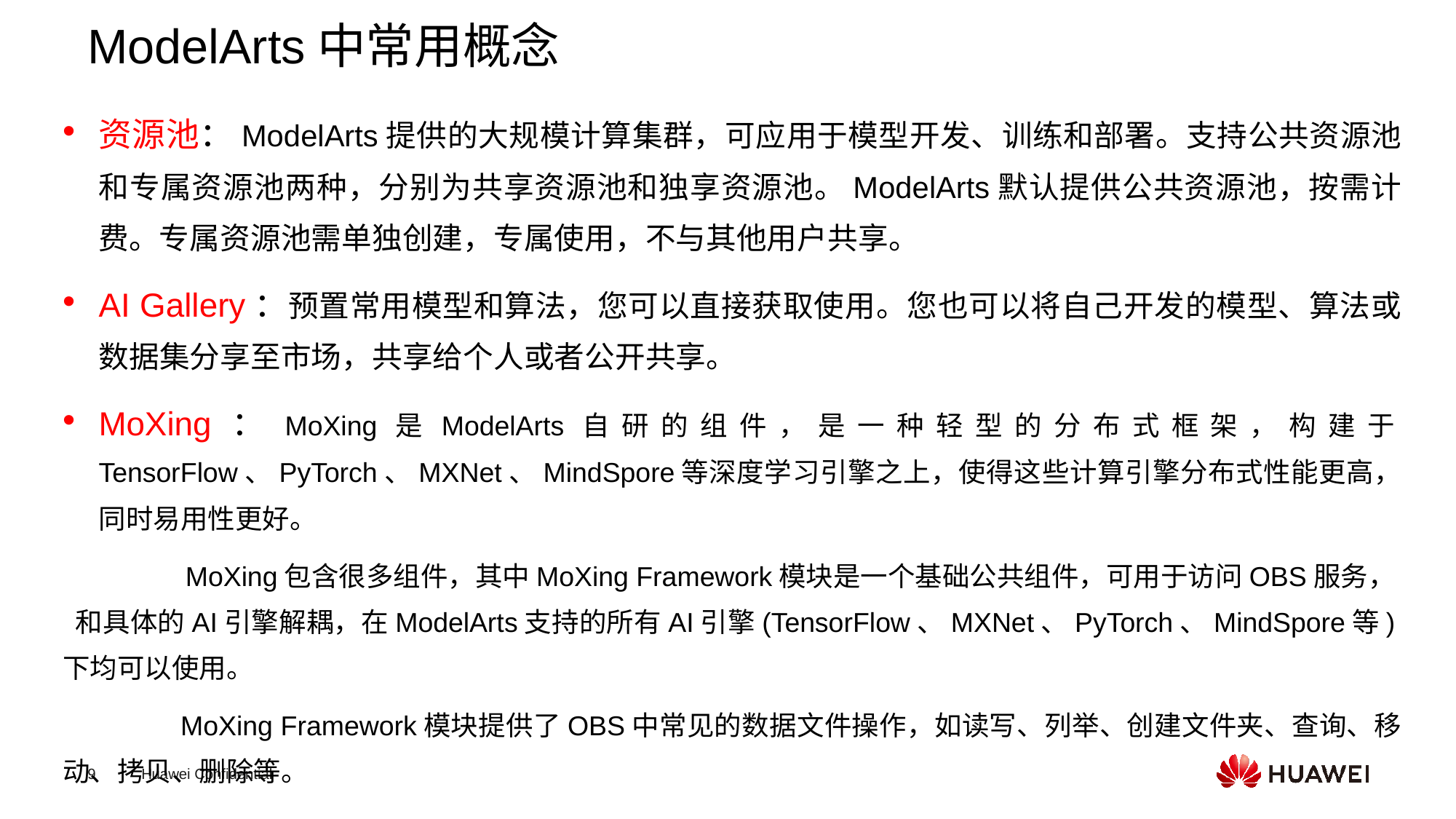

# ModelArts中常用概念
资源池：ModelArts提供的大规模计算集群，可应用于模型开发、训练和部署。支持公共资源池和专属资源池两种，分别为共享资源池和独享资源池。ModelArts默认提供公共资源池，按需计费。专属资源池需单独创建，专属使用，不与其他用户共享。
AI Gallery：预置常用模型和算法，您可以直接获取使用。您也可以将自己开发的模型、算法或数据集分享至市场，共享给个人或者公开共享。
MoXing：MoXing是ModelArts自研的组件，是一种轻型的分布式框架，构建于TensorFlow、PyTorch、MXNet、MindSpore等深度学习引擎之上，使得这些计算引擎分布式性能更高，同时易用性更好。
                MoXing包含很多组件，其中MoXing Framework模块是一个基础公共组件，可用于访问OBS服务，    和具体的AI引擎解耦，在ModelArts支持的所有AI引擎(TensorFlow、MXNet、PyTorch、MindSpore等)下均可以使用。
               MoXing Framework模块提供了OBS中常见的数据文件操作，如读写、列举、创建文件夹、查询、移动、拷贝、删除等。
在ModelArts Notebook中使用MoXing接口时，可直接调用接口，无需下载或安装SDK，使用限制比ModelArts SDK和OBS SDK少，非常便捷。